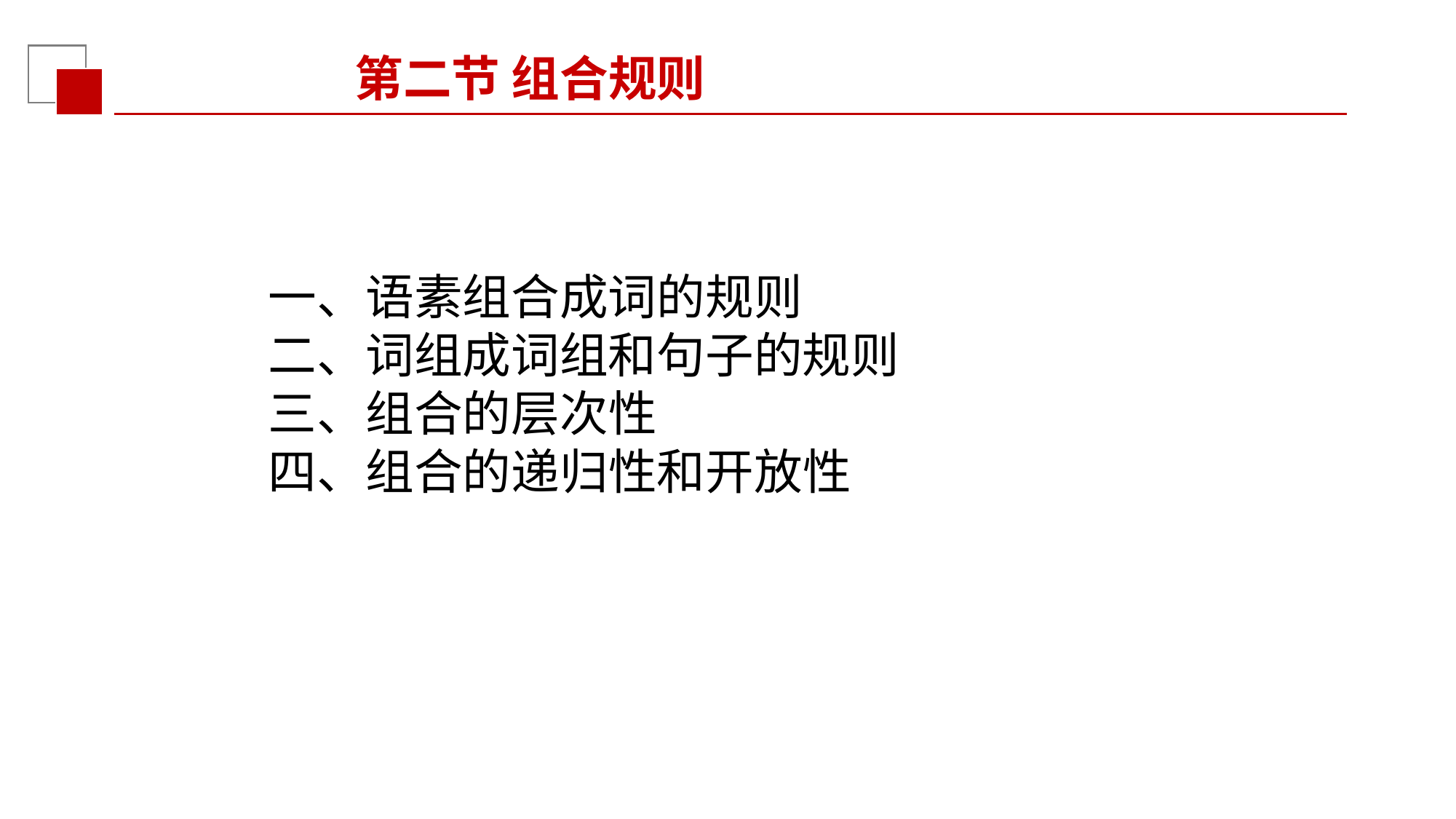

第二节 组合规则

一、语素组合成词的规则
二、词组成词组和句子的规则
三、组合的层次性
四、组合的递归性和开放性